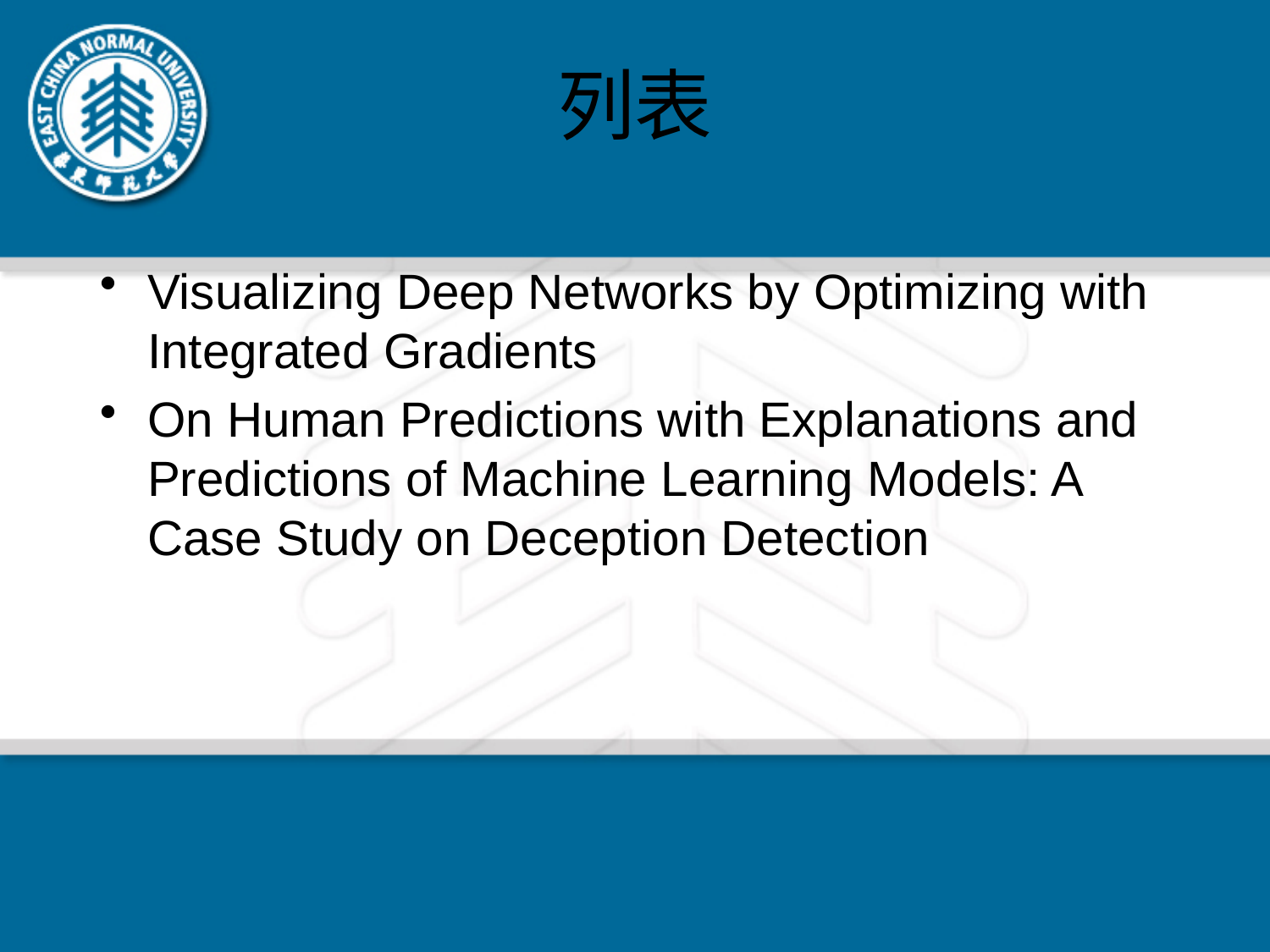

# 列表
Visualizing Deep Networks by Optimizing with Integrated Gradients
On Human Predictions with Explanations and Predictions of Machine Learning Models: A Case Study on Deception Detection